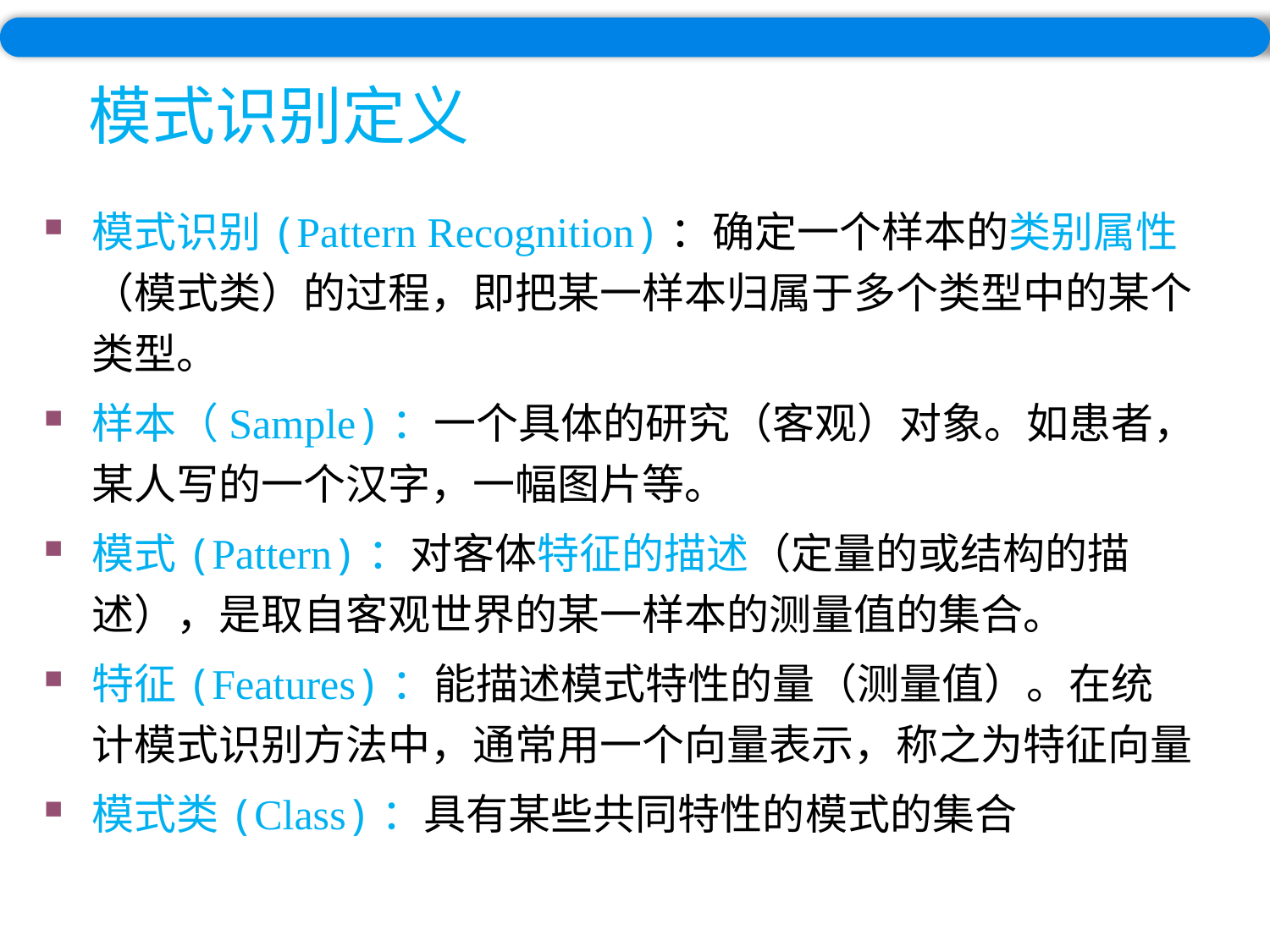

模式识别定义

模式识别(Pattern Recognition)：确定一个样本的类别属性（模式类）的过程，即把某一样本归属于多个类型中的某个类型。
样本（Sample)：一个具体的研究（客观）对象。如患者，某人写的一个汉字，一幅图片等。
模式(Pattern)：对客体特征的描述（定量的或结构的描述），是取自客观世界的某一样本的测量值的集合。
特征(Features)：能描述模式特性的量（测量值）。在统计模式识别方法中，通常用一个向量表示，称之为特征向量
模式类(Class)：具有某些共同特性的模式的集合